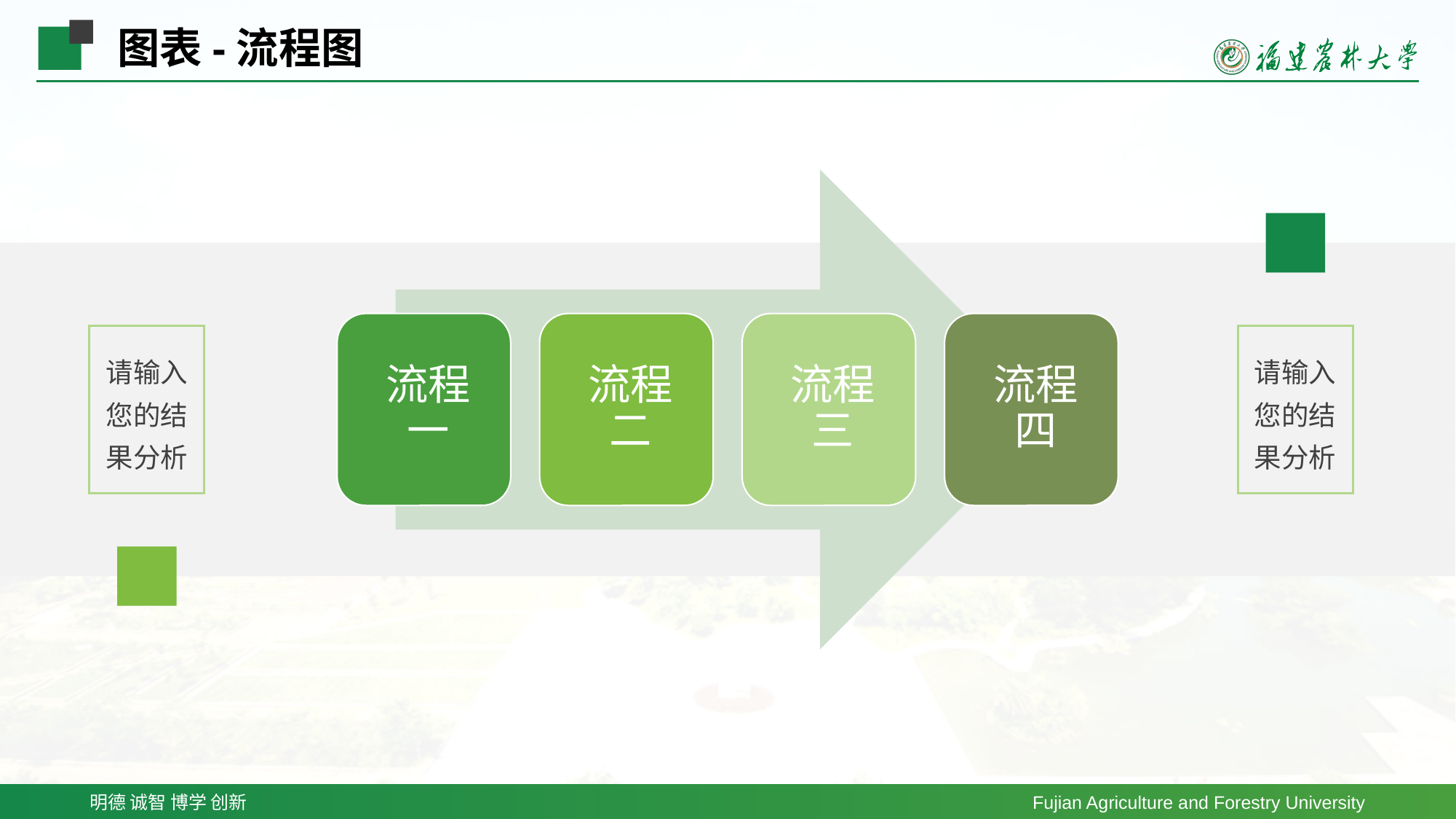

图表-流程图
流程一
流程二
流程三
流程四

请输入您的结果分析
请输入您的结果分析